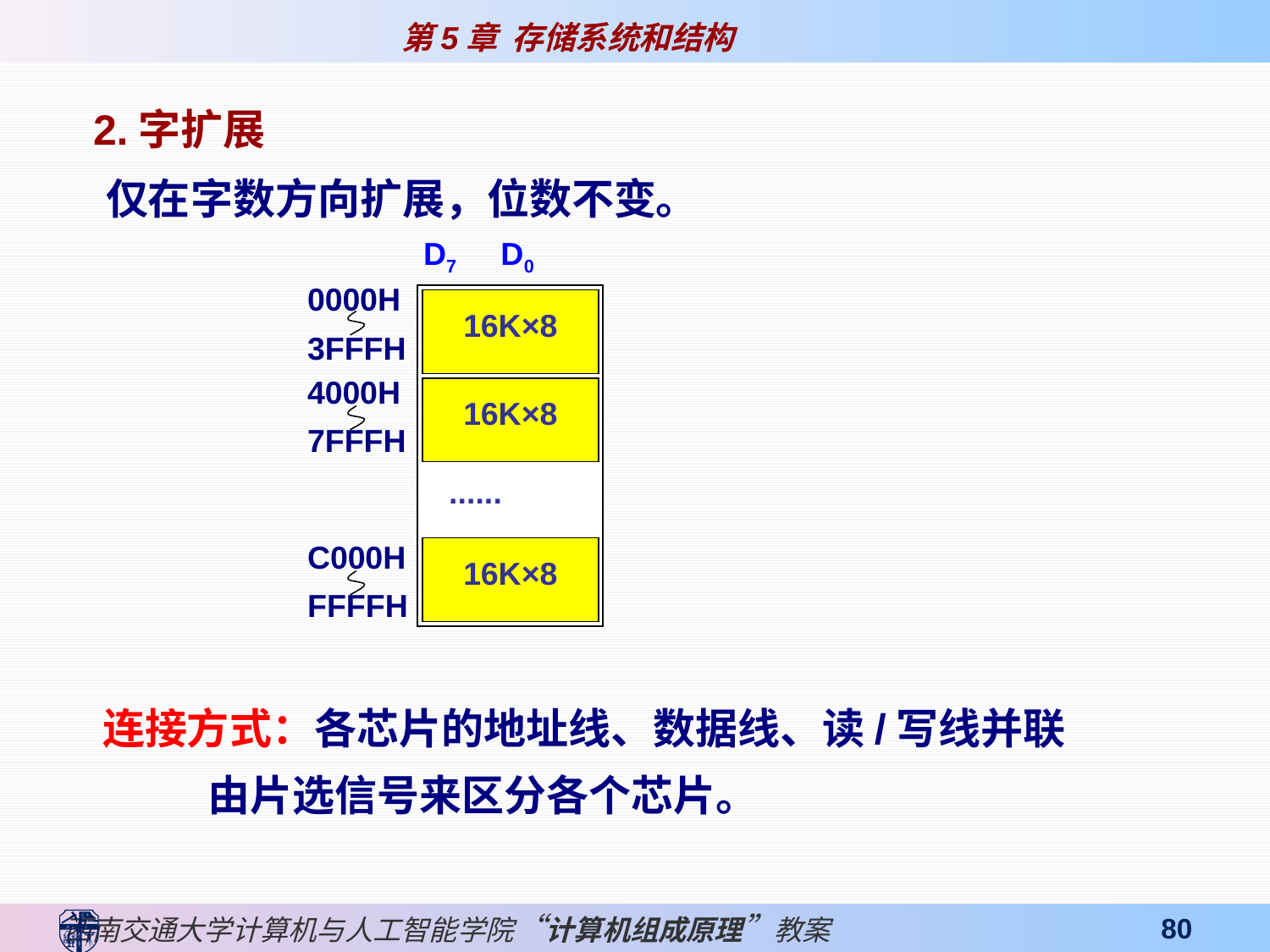

2.字扩展
    仅在字数方向扩展，位数不变。
D7     D0
0000H
3FFFH

16K×8

4000H
7FFFH
16K×8

......
C000H
FFFFH
16K×8

连接方式：各芯片的地址线、数据线、读/写线并联
          由片选信号来区分各个芯片。